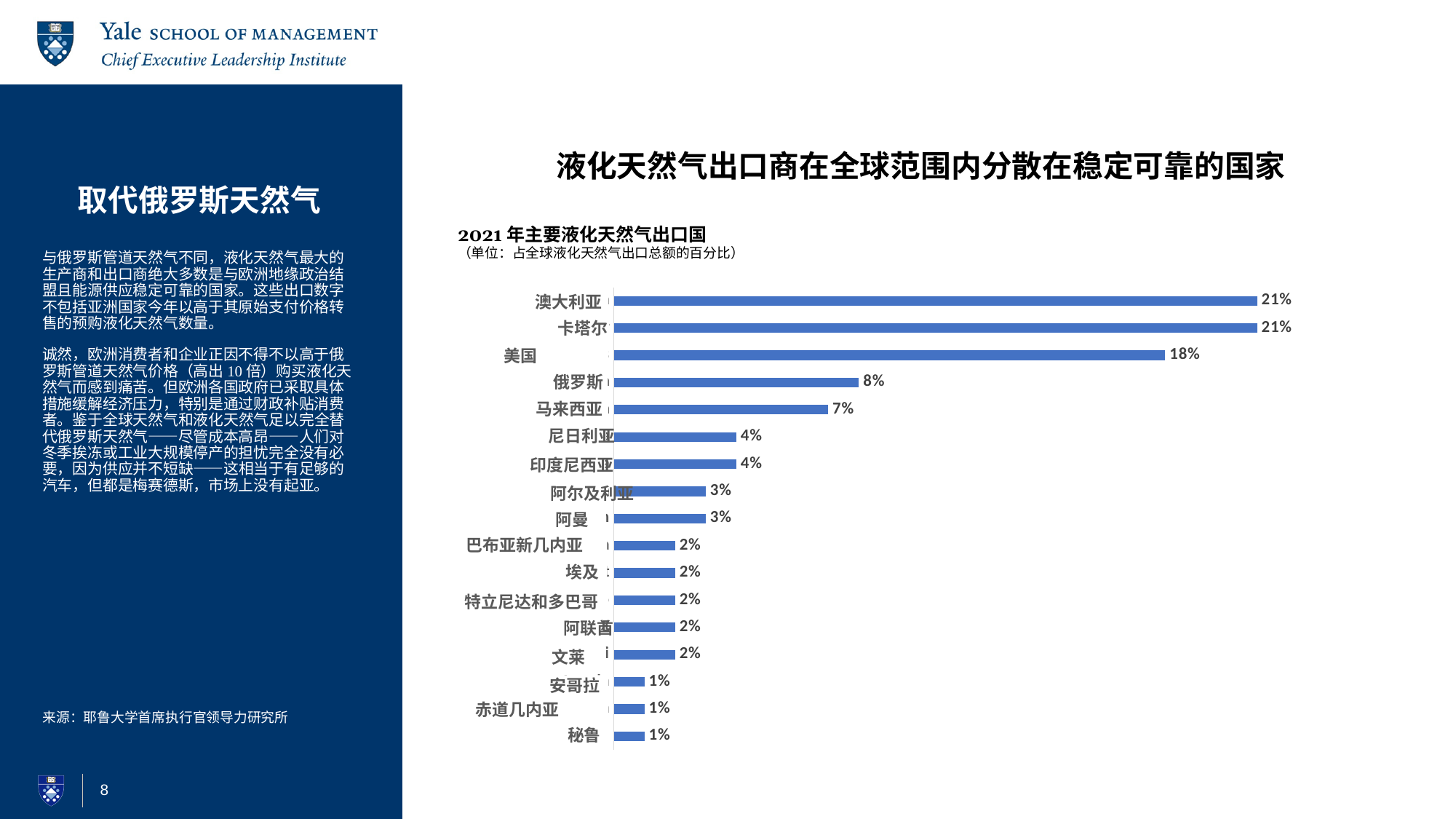

# 取代俄罗斯天然气
液化天然气出口商在全球范围内分散在稳定可靠的国家
2021年主要液化天然气出口国
（单位：占全球液化天然气出口总额的百分比）

与俄罗斯管道天然气不同，液化天然气最大的生产商和出口商绝大多数是与欧洲地缘政治结盟且能源供应稳定可靠的国家。这些出口数字不包括亚洲国家今年以高于其原始支付价格转售的预购液化天然气数量。
诚然，欧洲消费者和企业正因不得不以高于俄罗斯管道天然气价格（高出10倍）购买液化天然气而感到痛苦。但欧洲各国政府已采取具体措施缓解经济压力，特别是通过财政补贴消费者。鉴于全球天然气和液化天然气足以完全替代俄罗斯天然气——尽管成本高昂——人们对冬季挨冻或工业大规模停产的担忧完全没有必要，因为供应并不短缺——这相当于有足够的汽车，但都是梅赛德斯，市场上没有起亚。

### Chart

| Category |  |
|---|---|
| Australia | 0.21 |
| Qatar | 0.21 |
| United States | 0.18 |
| Russia | 0.08 |
| Malaysia | 0.07 |
| Nigeria | 0.04 |
| Indonesia | 0.04 |
| Algeria | 0.03 |
| Oman | 0.03 |
| Papua New Guinea | 0.02 |
| Egypt | 0.02 |
| Trinidad and Tobago | 0.02 |
| UAE | 0.02 |
| Brunei | 0.02 |
| Angola | 0.01 |
| Equatorial Guinea | 0.01 |
| Peru | 0.01 |
澳大利亚
卡塔尔
美国
俄罗斯
马来西亚
尼日利亚
印度尼西亚
阿尔及利亚
阿曼
巴布亚新几内亚
埃及
来源：耶鲁大学首席执行官领导力研究所
特立尼达和多巴哥
阿联酋
文莱
安哥拉
赤道几内亚
秘鲁
8